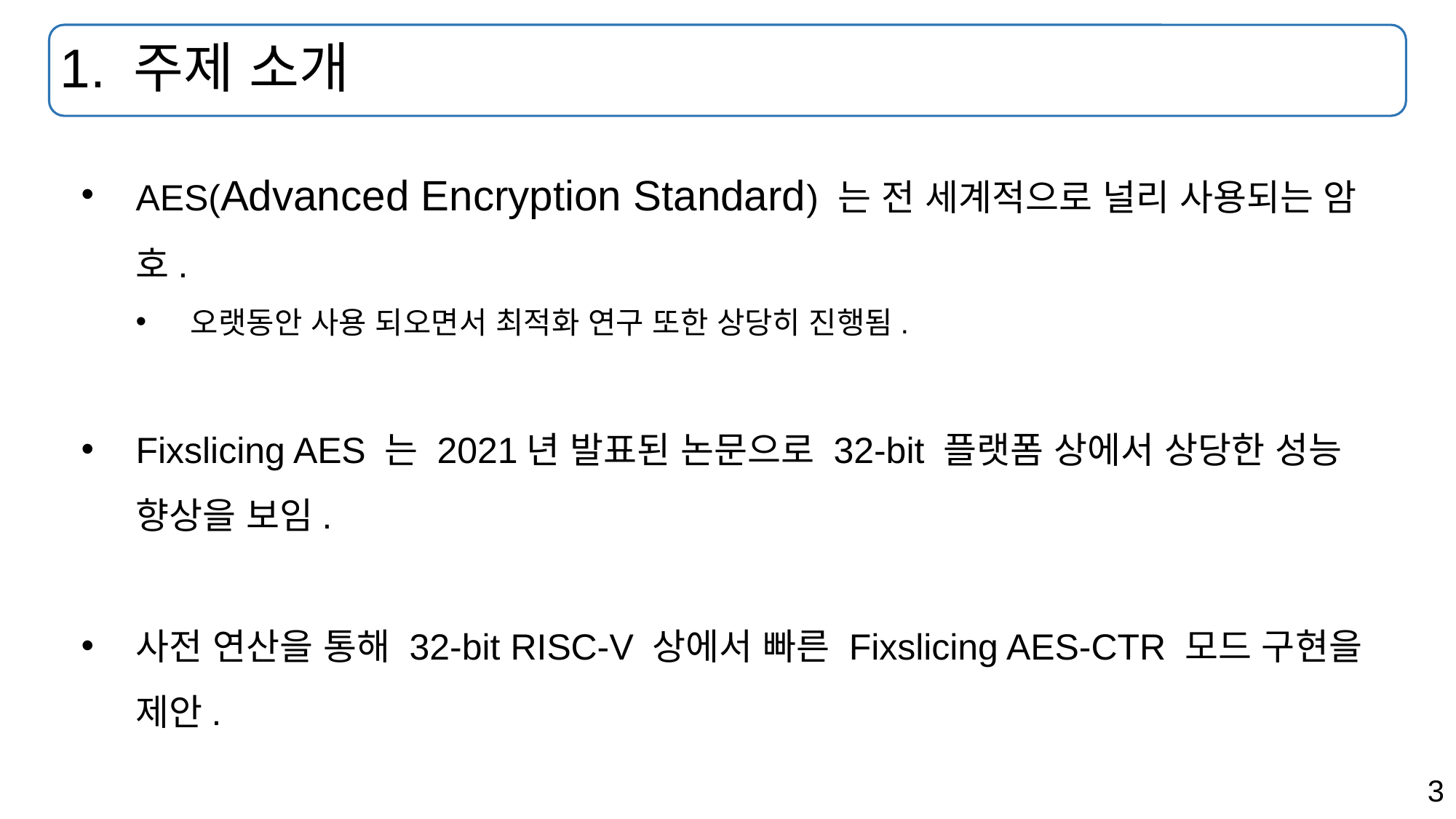

# 1. 주제 소개
AES(Advanced Encryption Standard) 는 전 세계적으로 널리 사용되는 암호.
오랫동안 사용 되오면서 최적화 연구 또한 상당히 진행됨.

Fixslicing AES 는 2021년 발표된 논문으로 32-bit 플랫폼 상에서 상당한 성능 향상을 보임.

사전 연산을 통해 32-bit RISC-V 상에서 빠른 Fixslicing AES-CTR 모드 구현을 제안.